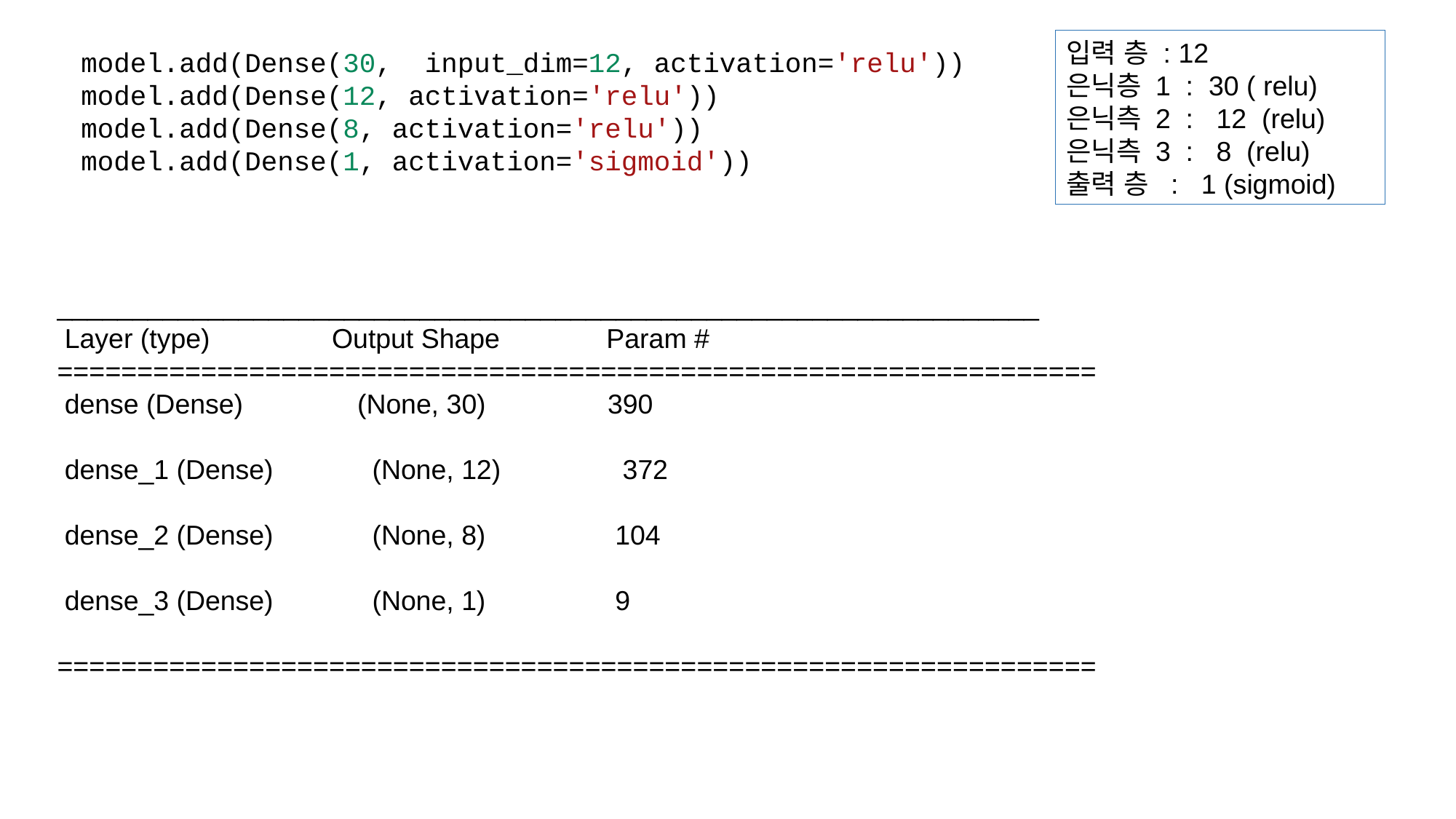

입력 층 : 12
은닉층 1  :  30 ( relu)
은닉측 2  :   12  (relu)
은닉측 3  :   8  (relu)
출력 층  :   1 (sigmoid)
model.add(Dense(30,  input_dim=12, activation='relu'))
model.add(Dense(12, activation='relu'))
model.add(Dense(8, activation='relu'))
model.add(Dense(1, activation='sigmoid'))
_________________________________________________________________
 Layer (type)                Output Shape              Param #
=================================================================
 dense (Dense)               (None, 30)                390

 dense_1 (Dense)             (None, 12)                372

 dense_2 (Dense)             (None, 8)                 104

 dense_3 (Dense)             (None, 1)                 9

=================================================================